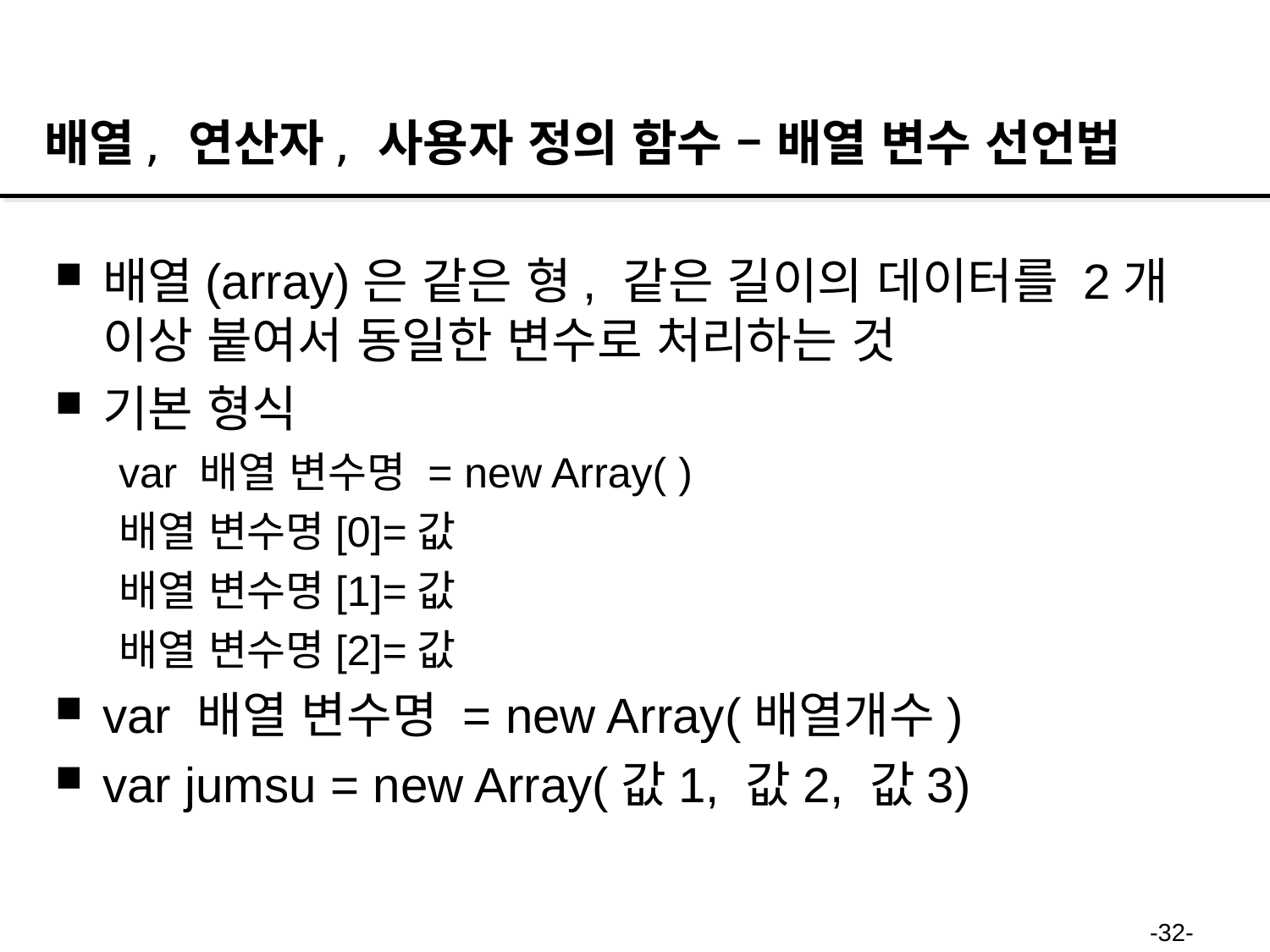

배열, 연산자, 사용자 정의 함수 – 배열 변수 선언법
배열(array)은 같은 형, 같은 길이의 데이터를 2개 이상 붙여서 동일한 변수로 처리하는 것
기본 형식
var 배열 변수명 = new Array( )
배열 변수명[0]=값
배열 변수명[1]=값
배열 변수명[2]=값
var 배열 변수명 = new Array(배열개수)
var jumsu = new Array(값1, 값2, 값3)
-32-